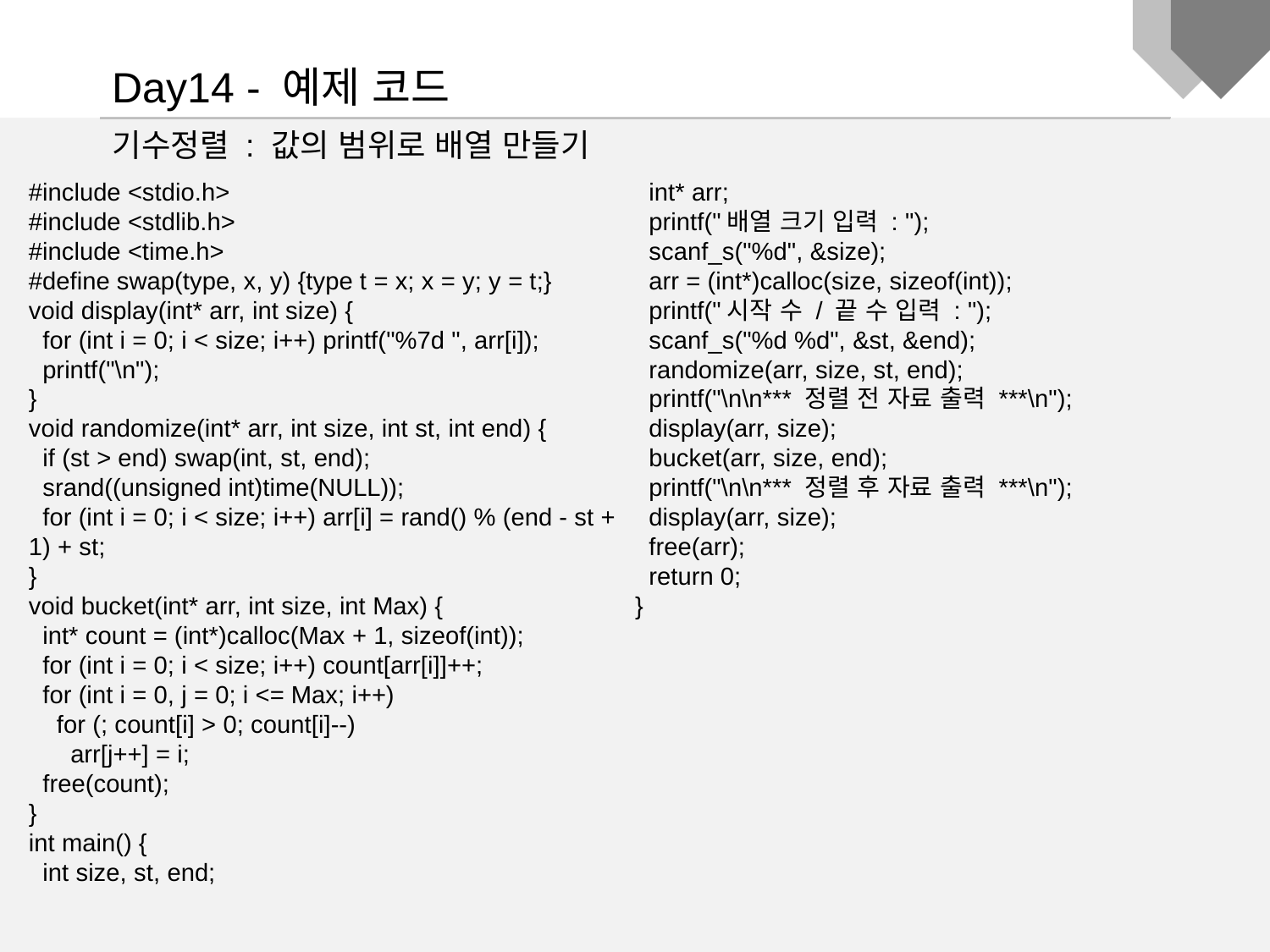

Day14 - 예제 코드
기수정렬 : 값의 범위로 배열 만들기
#include <stdio.h>
#include <stdlib.h>
#include <time.h>
#define swap(type, x, y) {type t = x; x = y; y = t;}
void display(int* arr, int size) {
  for (int i = 0; i < size; i++) printf("%7d ", arr[i]);
  printf("\n");
}
void randomize(int* arr, int size, int st, int end) {
  if (st > end) swap(int, st, end);
  srand((unsigned int)time(NULL));
  for (int i = 0; i < size; i++) arr[i] = rand() % (end - st + 1) + st;
}
void bucket(int* arr, int size, int Max) {
  int* count = (int*)calloc(Max + 1, sizeof(int));
  for (int i = 0; i < size; i++) count[arr[i]]++;
  for (int i = 0, j = 0; i <= Max; i++)
    for (; count[i] > 0; count[i]--)
      arr[j++] = i;
  free(count);
}
int main() {
  int size, st, end;
  int* arr;
  printf("배열 크기 입력 : ");
  scanf_s("%d", &size);
  arr = (int*)calloc(size, sizeof(int));
  printf("시작 수 / 끝 수 입력 : ");
  scanf_s("%d %d", &st, &end);
  randomize(arr, size, st, end);
  printf("\n\n*** 정렬 전 자료 출력 ***\n");
  display(arr, size);
  bucket(arr, size, end);
  printf("\n\n*** 정렬 후 자료 출력 ***\n");
  display(arr, size);
  free(arr);
  return 0;
}